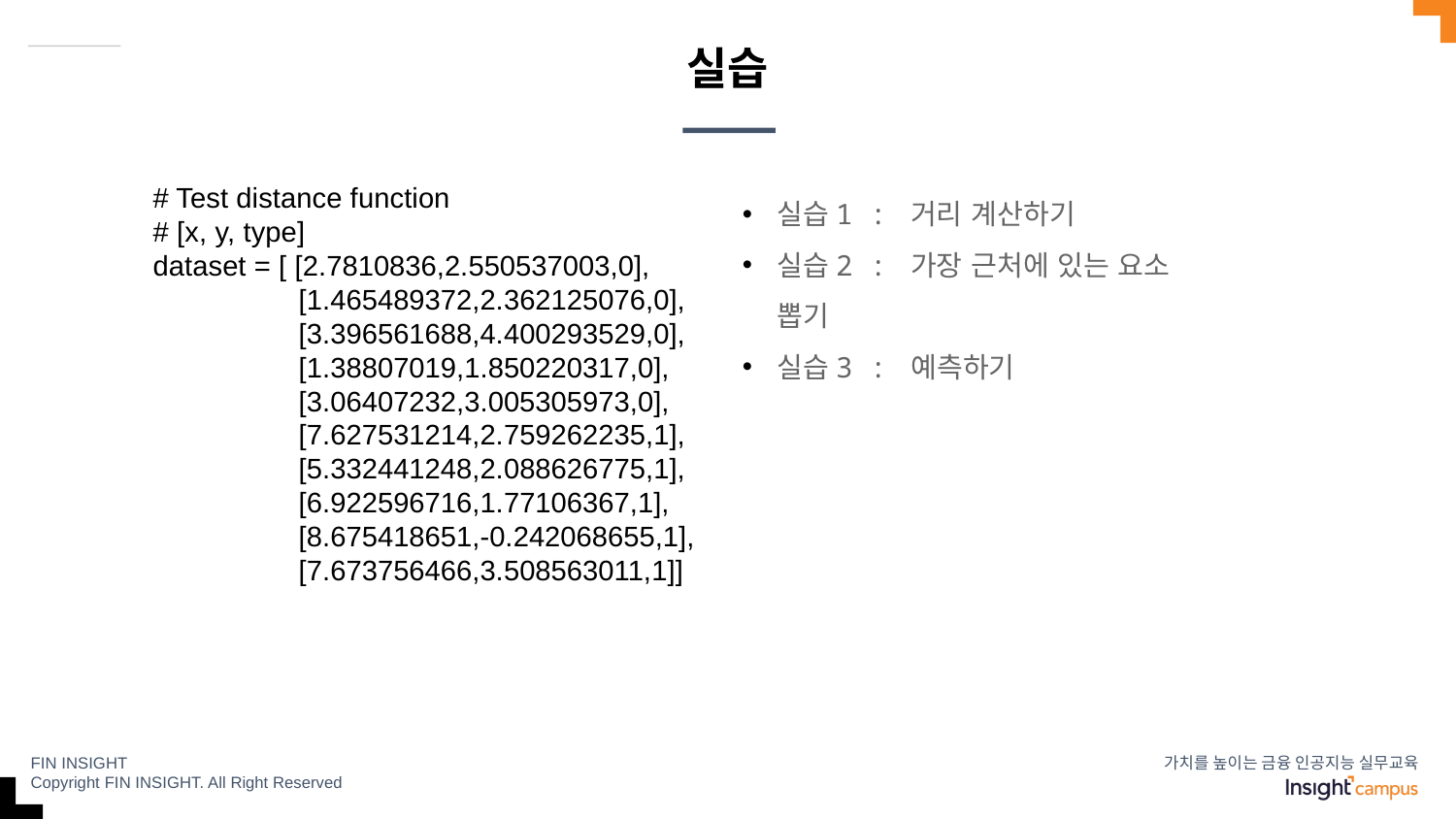

# 실습
# Test distance function
# [x, y, type]
dataset = [ [2.7810836,2.550537003,0],
	[1.465489372,2.362125076,0],
	[3.396561688,4.400293529,0],
	[1.38807019,1.850220317,0],
	[3.06407232,3.005305973,0],
	[7.627531214,2.759262235,1],
	[5.332441248,2.088626775,1],
	[6.922596716,1.77106367,1],
	[8.675418651,-0.242068655,1],
	[7.673756466,3.508563011,1]]
실습1 : 거리 계산하기
실습2 : 가장 근처에 있는 요소 뽑기
실습3 : 예측하기